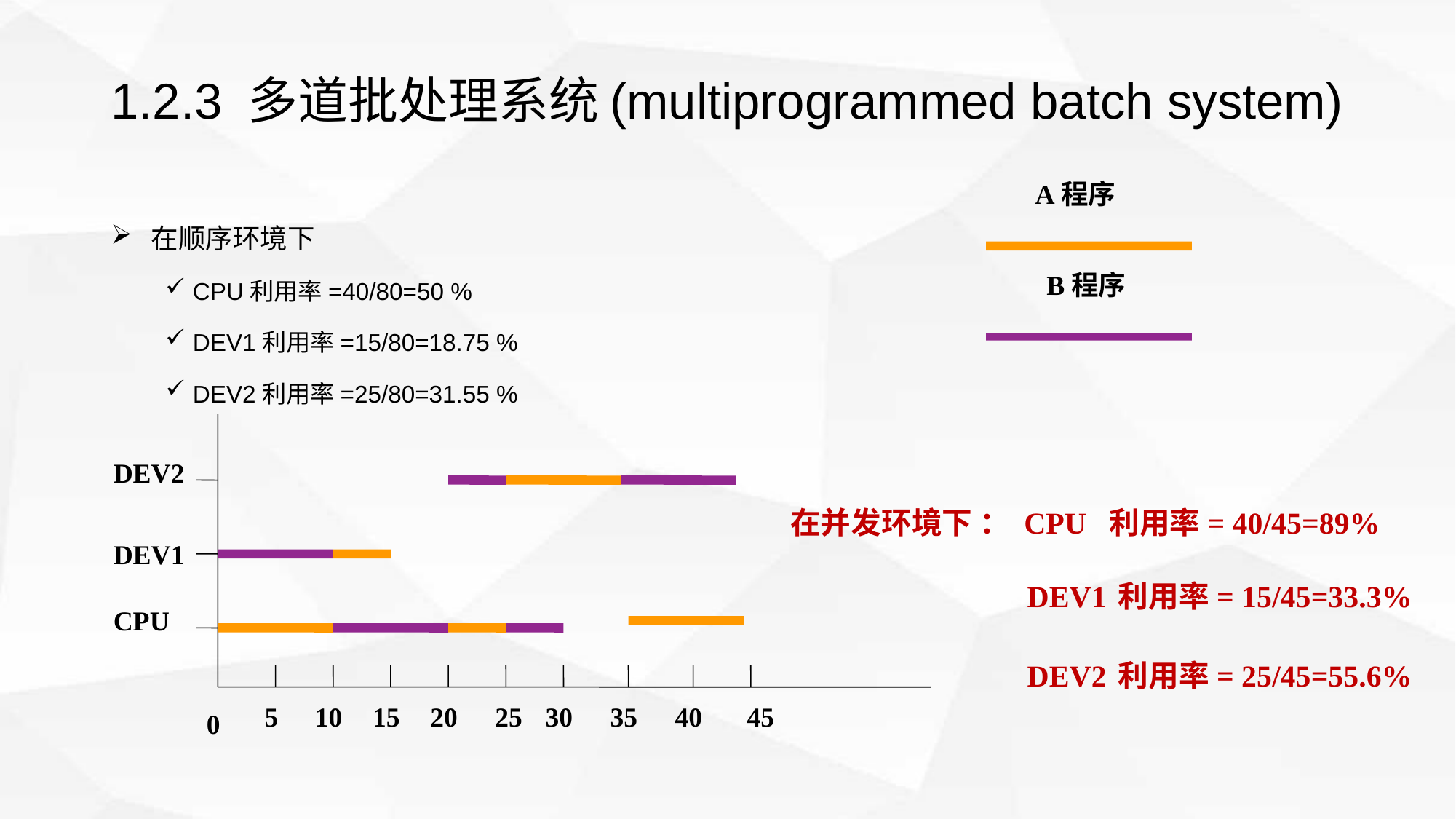

# 1.2.3 多道批处理系统(multiprogrammed batch system)
A程序

 在顺序环境下
CPU利用率=40/80=50 %
DEV1利用率=15/80=18.75 %
DEV2利用率=25/80=31.55 %

B程序

5
10
15
20
25
30
35
40
45
 0
DEV2
DEV1
CPU

在并发环境下 ： CPU  利用率= 40/45=89%
                               DEV1 利用率= 15/45=33.3%
                               DEV2 利用率= 25/45=55.6%